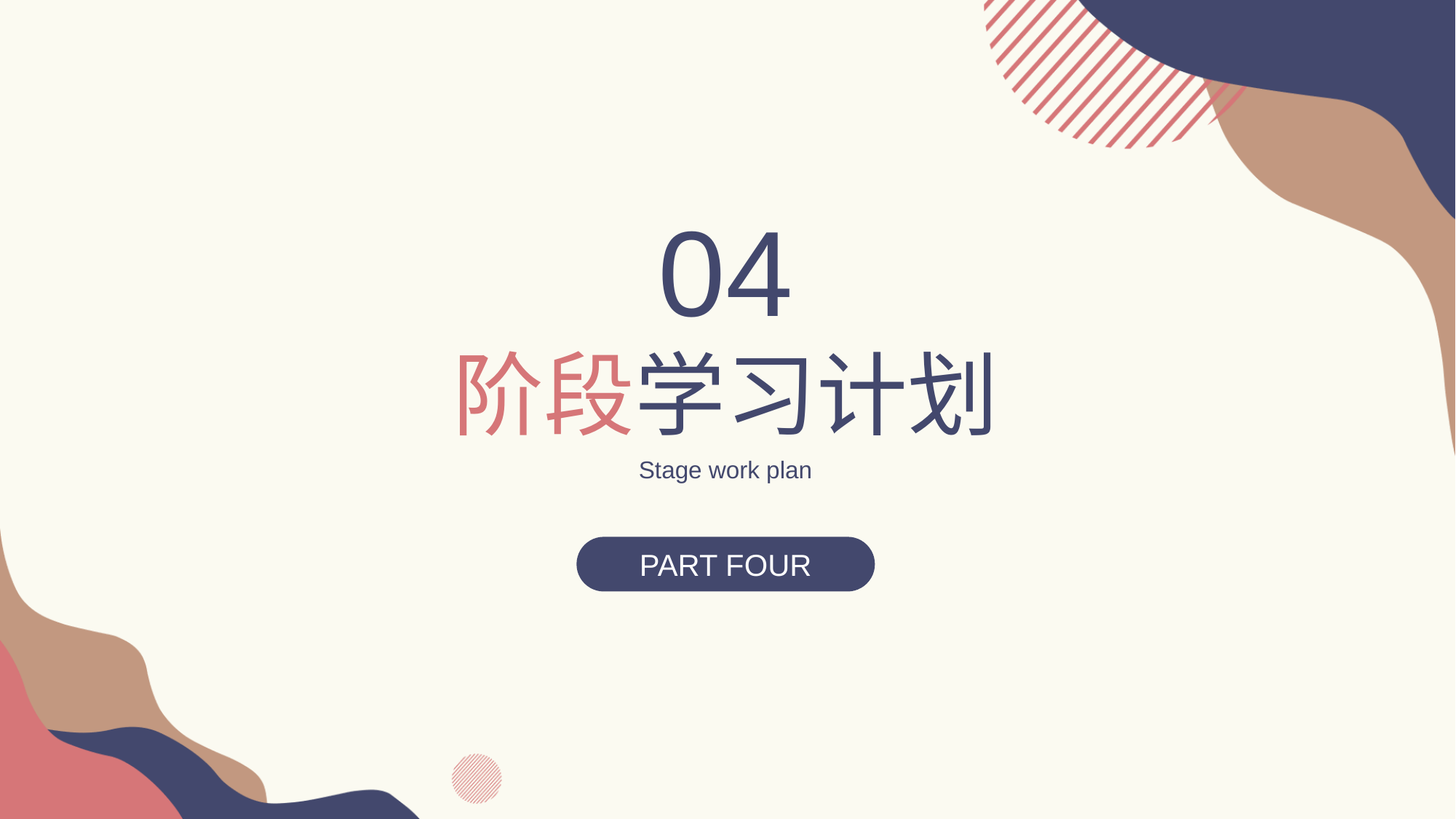

04
阶段学习计划
Stage work plan
PART FOUR